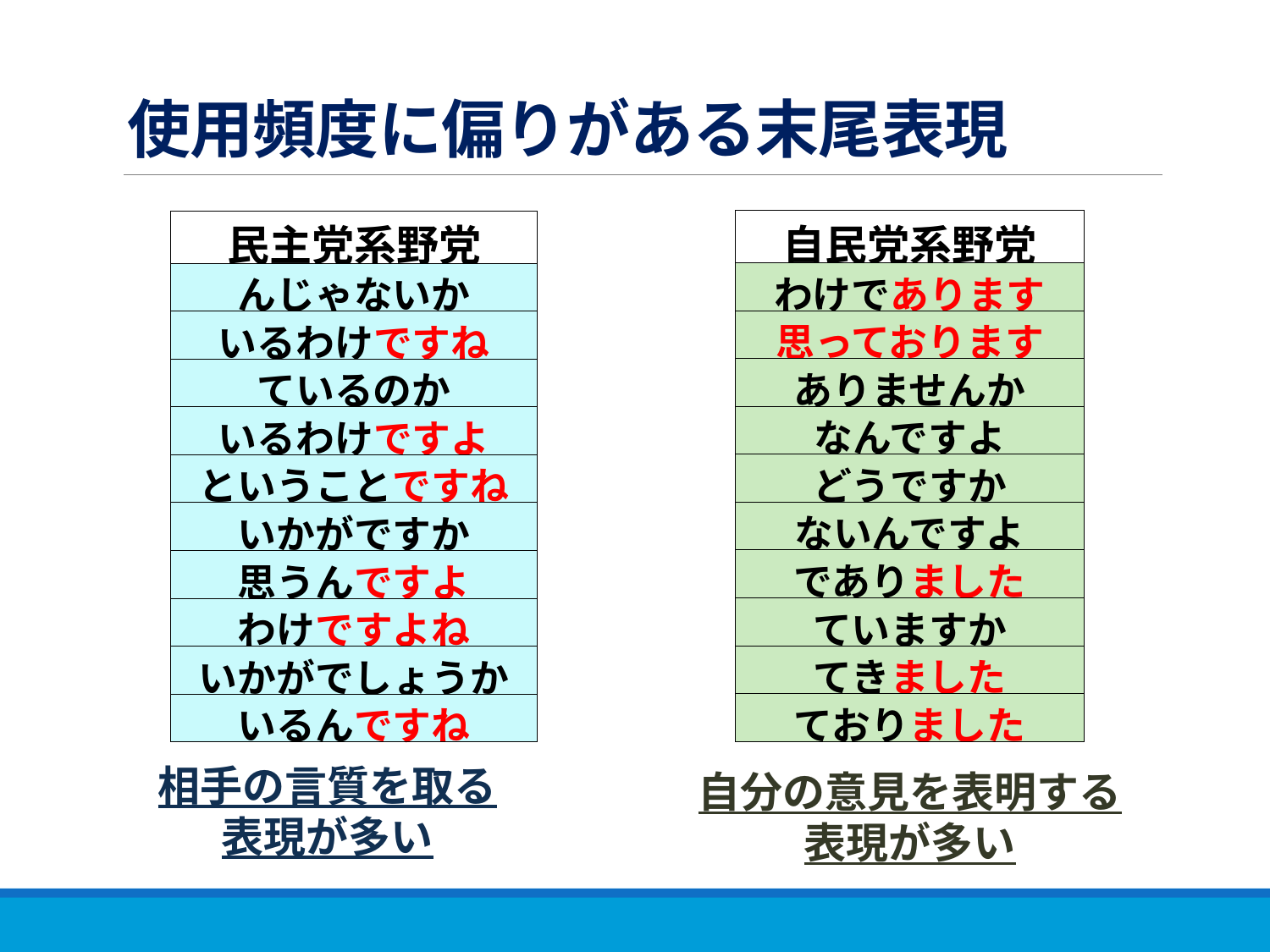

# 使用頻度に偏りがある末尾表現
| 自民党系野党 |
| --- |
| わけであります |
| 思っております |
| ありませんか |
| なんですよ |
| どうですか |
| ないんですよ |
| でありました |
| ていますか |
| てきました |
| ておりました |
| 民主党系野党 |
| --- |
| んじゃないか |
| いるわけですね |
| ているのか |
| いるわけですよ |
| ということですね |
| いかがですか |
| 思うんですよ |
| わけですよね |
| いかがでしょうか |
| いるんですね |
相手の言質を取る
表現が多い
自分の意見を表明する
表現が多い